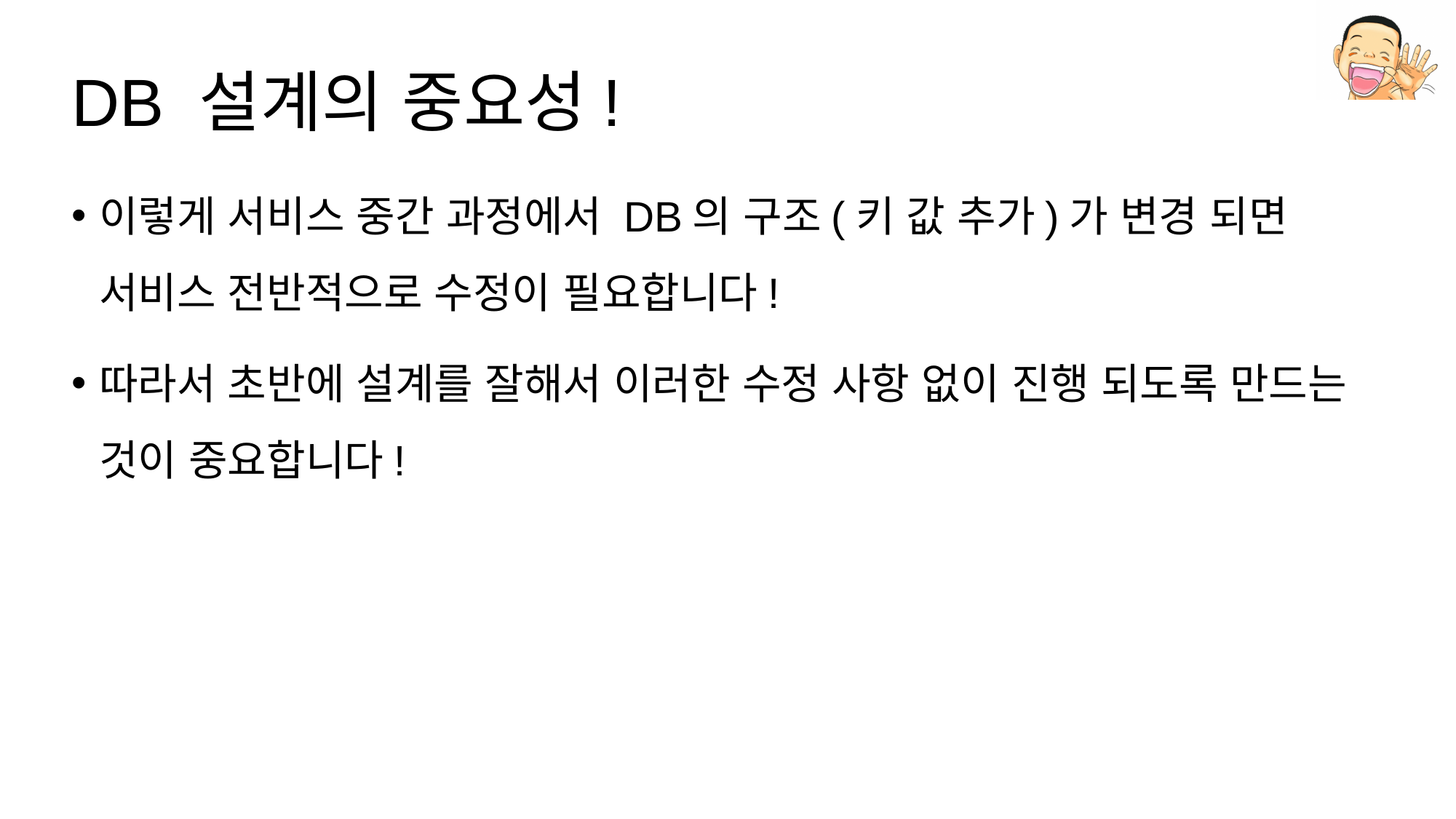

# DB 설계의 중요성!
이렇게 서비스 중간 과정에서 DB의 구조(키 값 추가)가 변경 되면 서비스 전반적으로 수정이 필요합니다!
따라서 초반에 설계를 잘해서 이러한 수정 사항 없이 진행 되도록 만드는 것이 중요합니다!